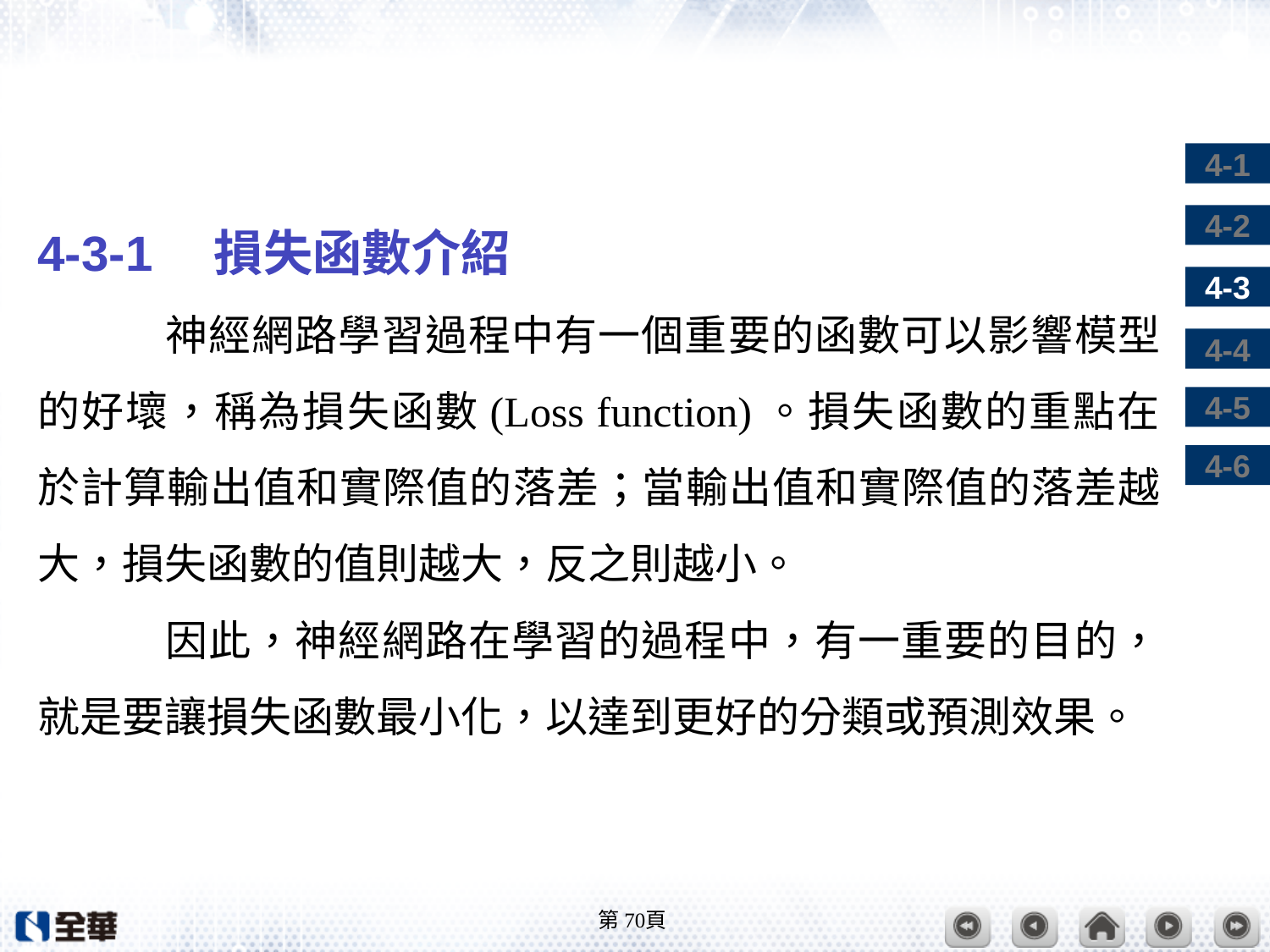

#
4-3-1　損失函數介紹
	神經網路學習過程中有一個重要的函數可以影響模型的好壞，稱為損失函數(Loss function)。損失函數的重點在於計算輸出值和實際值的落差；當輸出值和實際值的落差越大，損失函數的值則越大，反之則越小。
	因此，神經網路在學習的過程中，有一重要的目的，就是要讓損失函數最小化，以達到更好的分類或預測效果。